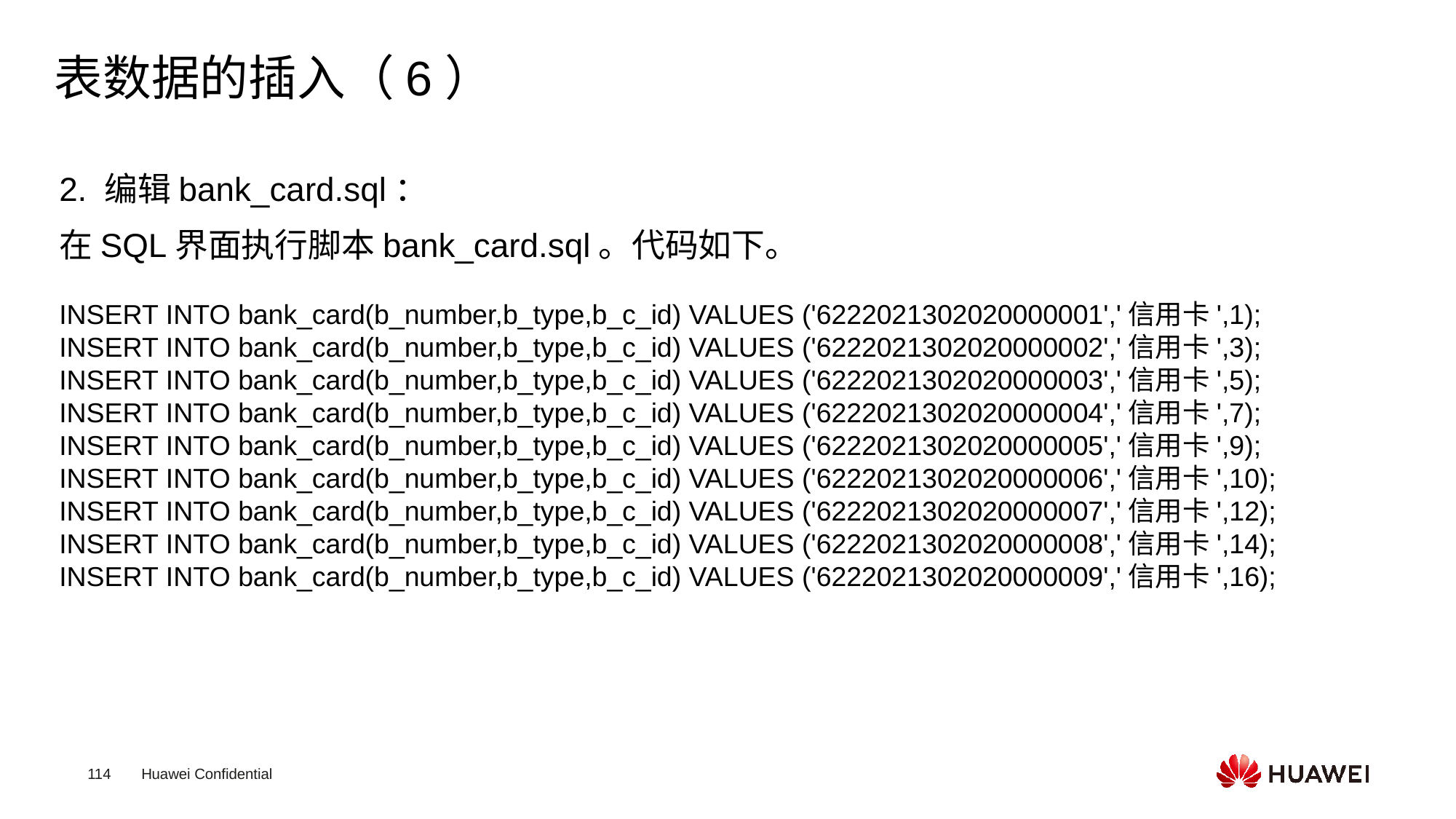

# 表数据的插入（6）
2. 编辑bank_card.sql：
在SQL界面执行脚本bank_card.sql。代码如下。

INSERT INTO bank_card(b_number,b_type,b_c_id) VALUES ('6222021302020000001','信用卡',1);
INSERT INTO bank_card(b_number,b_type,b_c_id) VALUES ('6222021302020000002','信用卡',3);
INSERT INTO bank_card(b_number,b_type,b_c_id) VALUES ('6222021302020000003','信用卡',5);
INSERT INTO bank_card(b_number,b_type,b_c_id) VALUES ('6222021302020000004','信用卡',7);
INSERT INTO bank_card(b_number,b_type,b_c_id) VALUES ('6222021302020000005','信用卡',9);
INSERT INTO bank_card(b_number,b_type,b_c_id) VALUES ('6222021302020000006','信用卡',10);
INSERT INTO bank_card(b_number,b_type,b_c_id) VALUES ('6222021302020000007','信用卡',12);
INSERT INTO bank_card(b_number,b_type,b_c_id) VALUES ('6222021302020000008','信用卡',14);
INSERT INTO bank_card(b_number,b_type,b_c_id) VALUES ('6222021302020000009','信用卡',16);
Text
Text
Text
Text
Text
Text
Text
Text
Text
Text
Text
Text
Text
Text
Text
Text
Text
Text
Text
Text
Text
Text
Text
Text
Text
Text
Text
Text
Text
Text
Text
Text
Text
Text
Text
Text
Text
Text
Text
Text
Text
Text
Text
Text
Text
Text